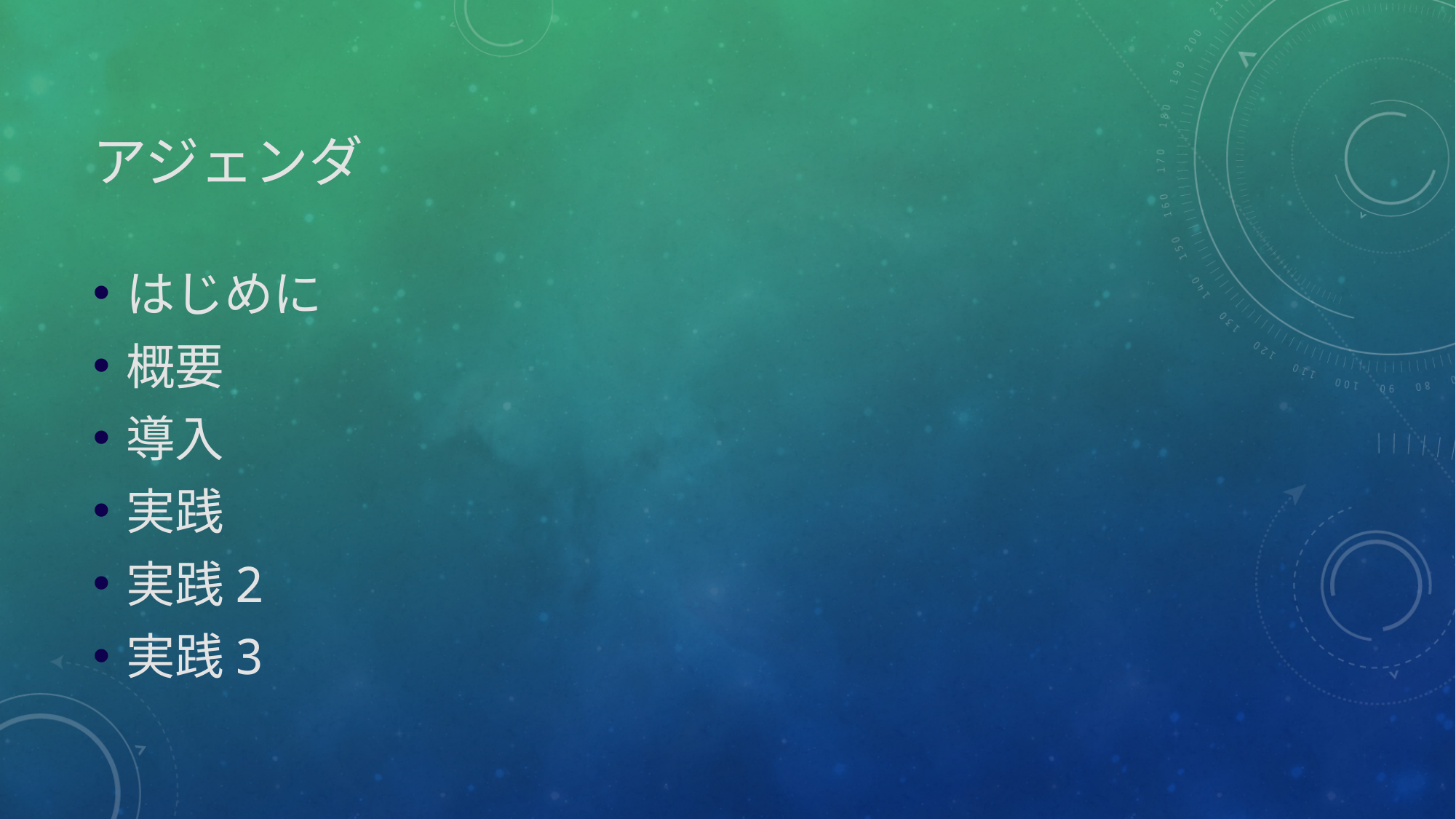

# アジェンダ
はじめに
概要
導入
実践
実践2
実践3